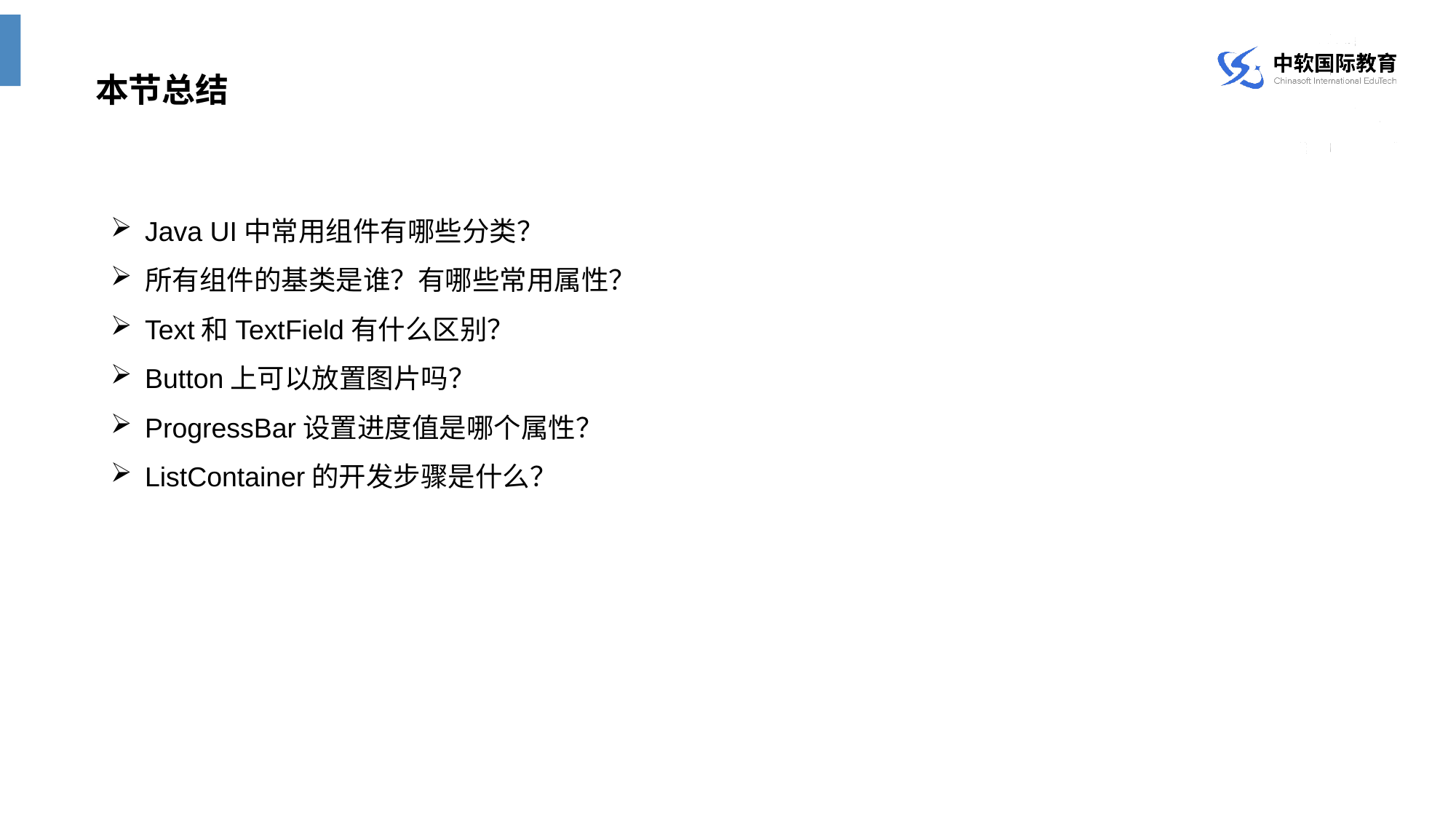

本节总结
Java UI中常用组件有哪些分类？
所有组件的基类是谁？有哪些常用属性？
Text和TextField有什么区别？
Button上可以放置图片吗？
ProgressBar设置进度值是哪个属性？
ListContainer的开发步骤是什么？